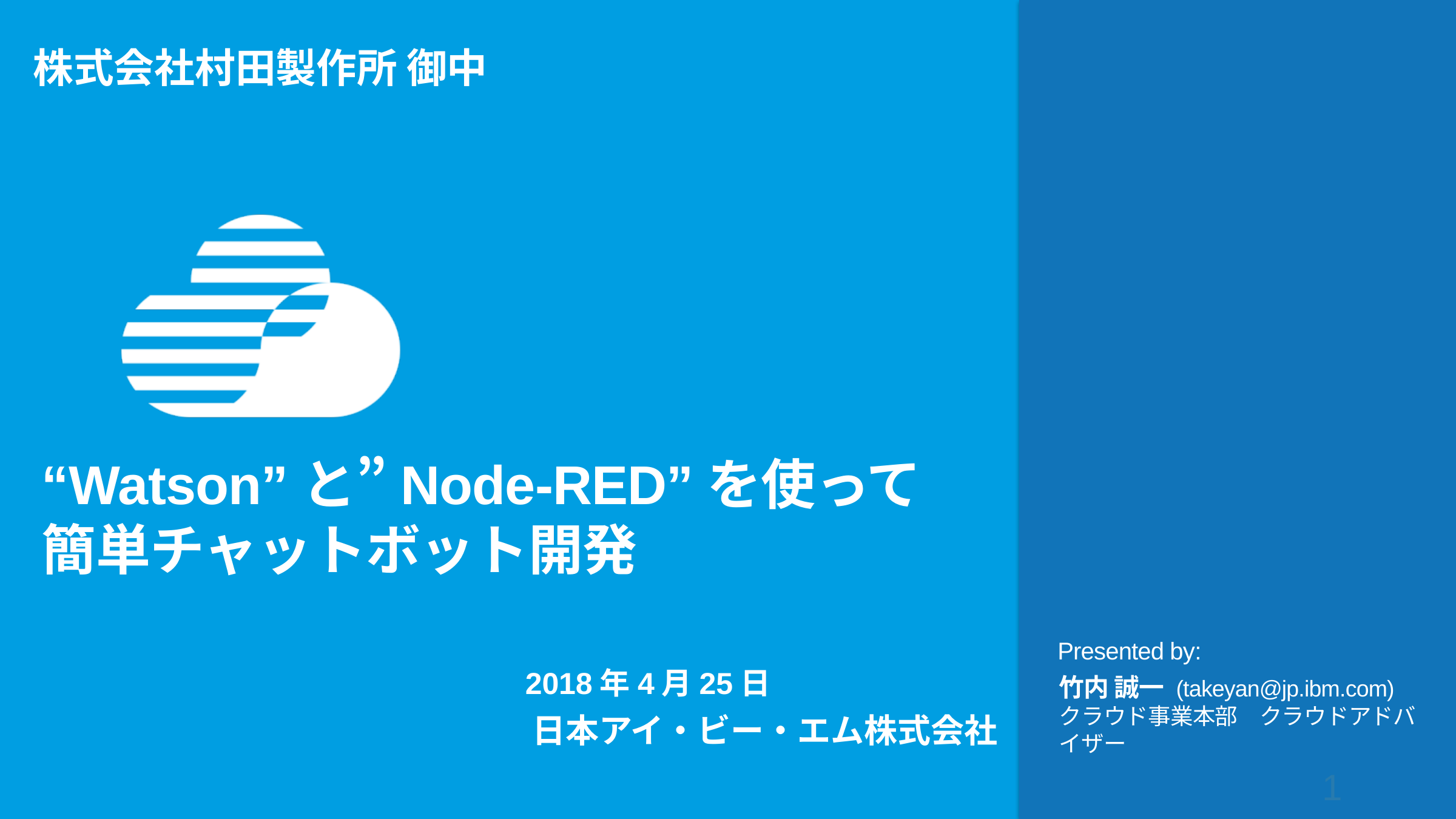

株式会社村田製作所 御中
# “Watson”と”Node-RED”を使って 簡単チャットボット開発
2018年4月25日
竹内 誠一 (takeyan@jp.ibm.com)
クラウド事業本部　クラウドアドバイザー
日本アイ・ビー・エム株式会社
1